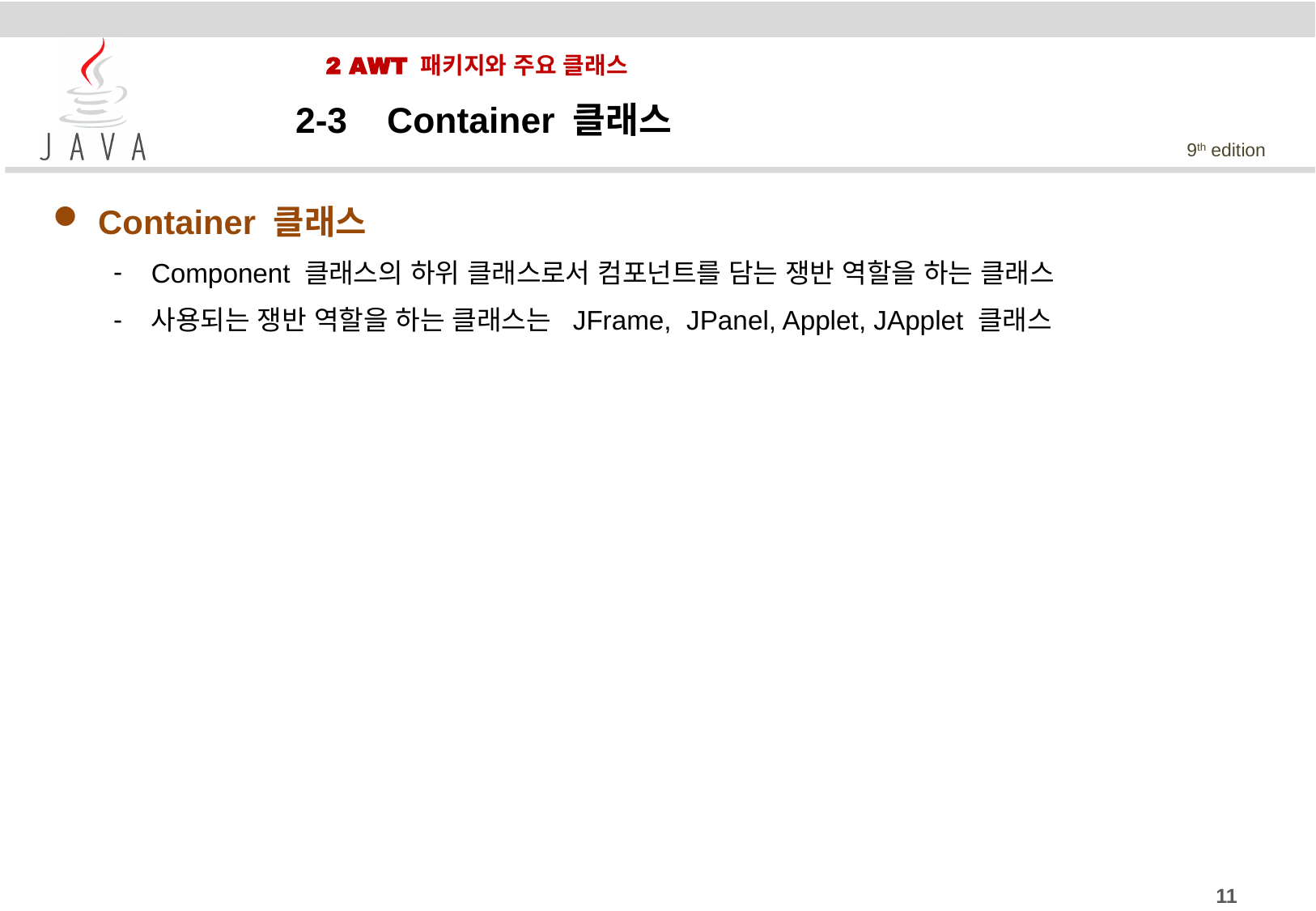

# 2 AWT 패키지와 주요 클래스
2-3    Container 클래스
Container 클래스
Component 클래스의 하위 클래스로서 컴포넌트를 담는 쟁반 역할을 하는 클래스
사용되는 쟁반 역할을 하는 클래스는  JFrame,  JPanel, Applet, JApplet 클래스

11